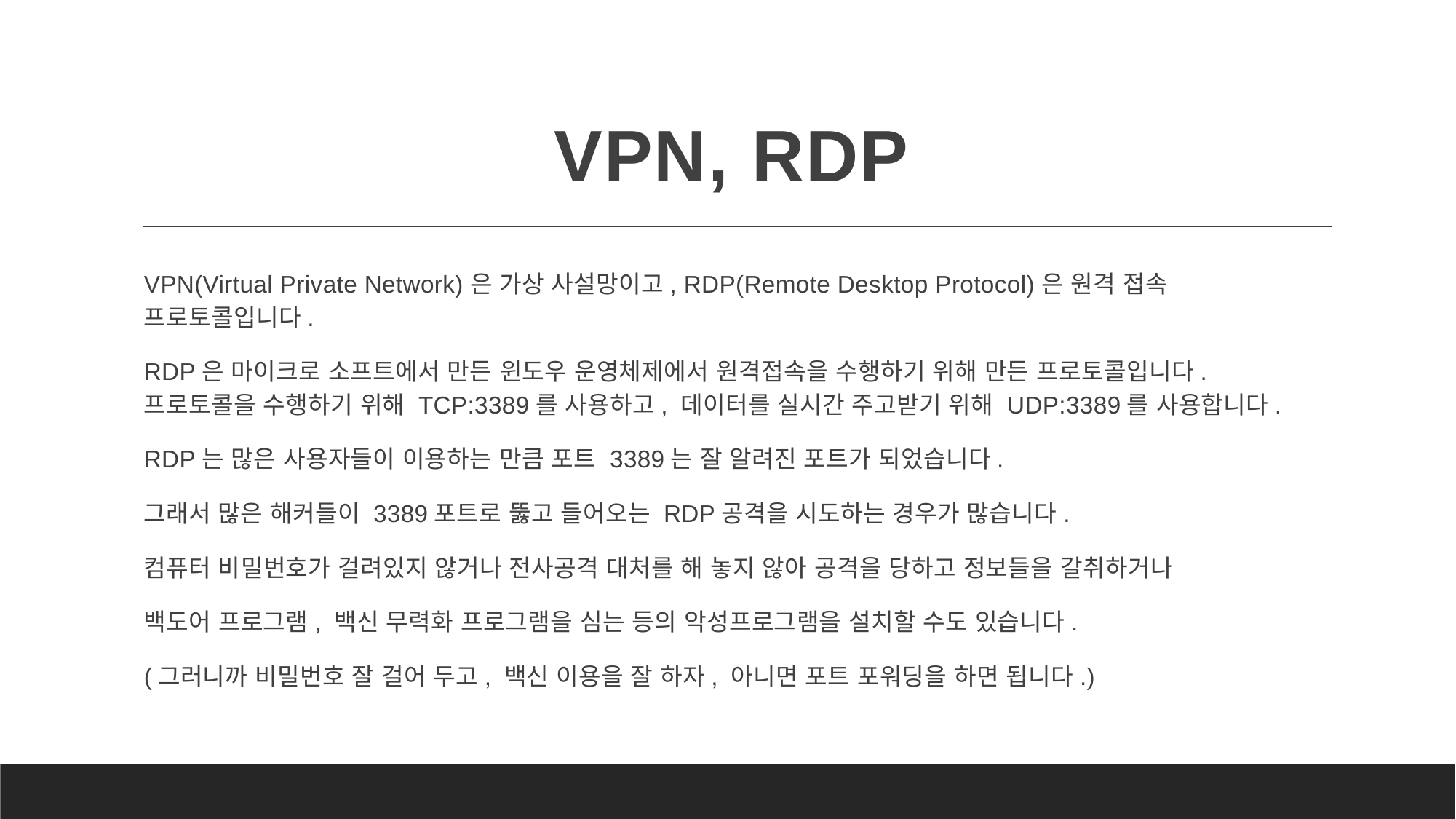

# VPN, RDP
VPN(Virtual Private Network)은 가상 사설망이고, RDP(Remote Desktop Protocol)은 원격 접속 프로토콜입니다.
RDP은 마이크로 소프트에서 만든 윈도우 운영체제에서 원격접속을 수행하기 위해 만든 프로토콜입니다.
프로토콜을 수행하기 위해 TCP:3389를 사용하고, 데이터를 실시간 주고받기 위해 UDP:3389를 사용합니다.
RDP는 많은 사용자들이 이용하는 만큼 포트 3389는 잘 알려진 포트가 되었습니다.
그래서 많은 해커들이 3389포트로 뚫고 들어오는 RDP공격을 시도하는 경우가 많습니다.
컴퓨터 비밀번호가 걸려있지 않거나 전사공격 대처를 해 놓지 않아 공격을 당하고 정보들을 갈취하거나
백도어 프로그램, 백신 무력화 프로그램을 심는 등의 악성프로그램을 설치할 수도 있습니다.
(그러니까 비밀번호 잘 걸어 두고, 백신 이용을 잘 하자, 아니면 포트 포워딩을 하면 됩니다.)